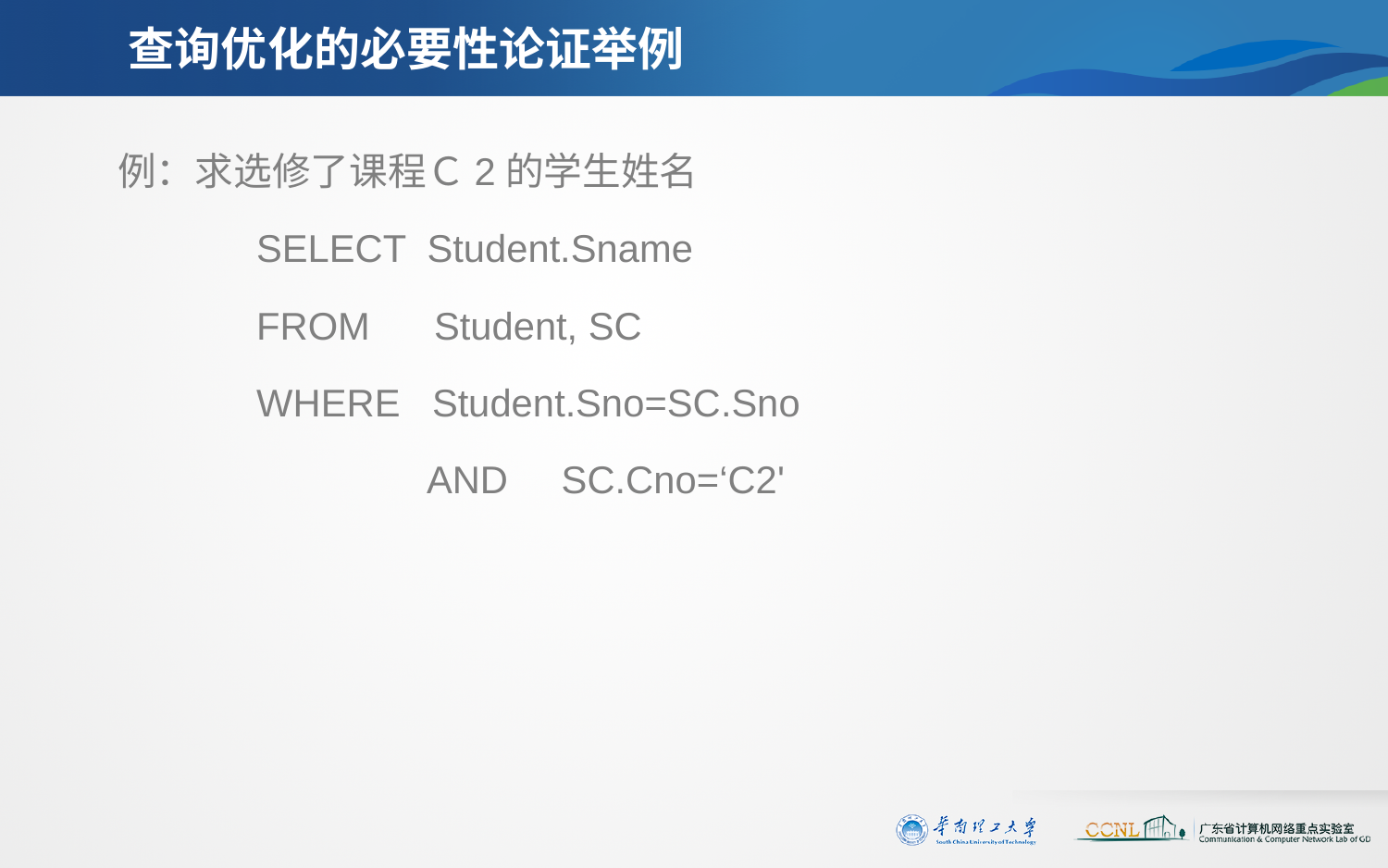

# 查询优化的必要性论证举例
例：求选修了课程Ｃ2的学生姓名
 	SELECT  Student.Sname
	FROM      Student, SC
	WHERE   Student.Sno=SC.Sno
	                AND     SC.Cno=‘C2'